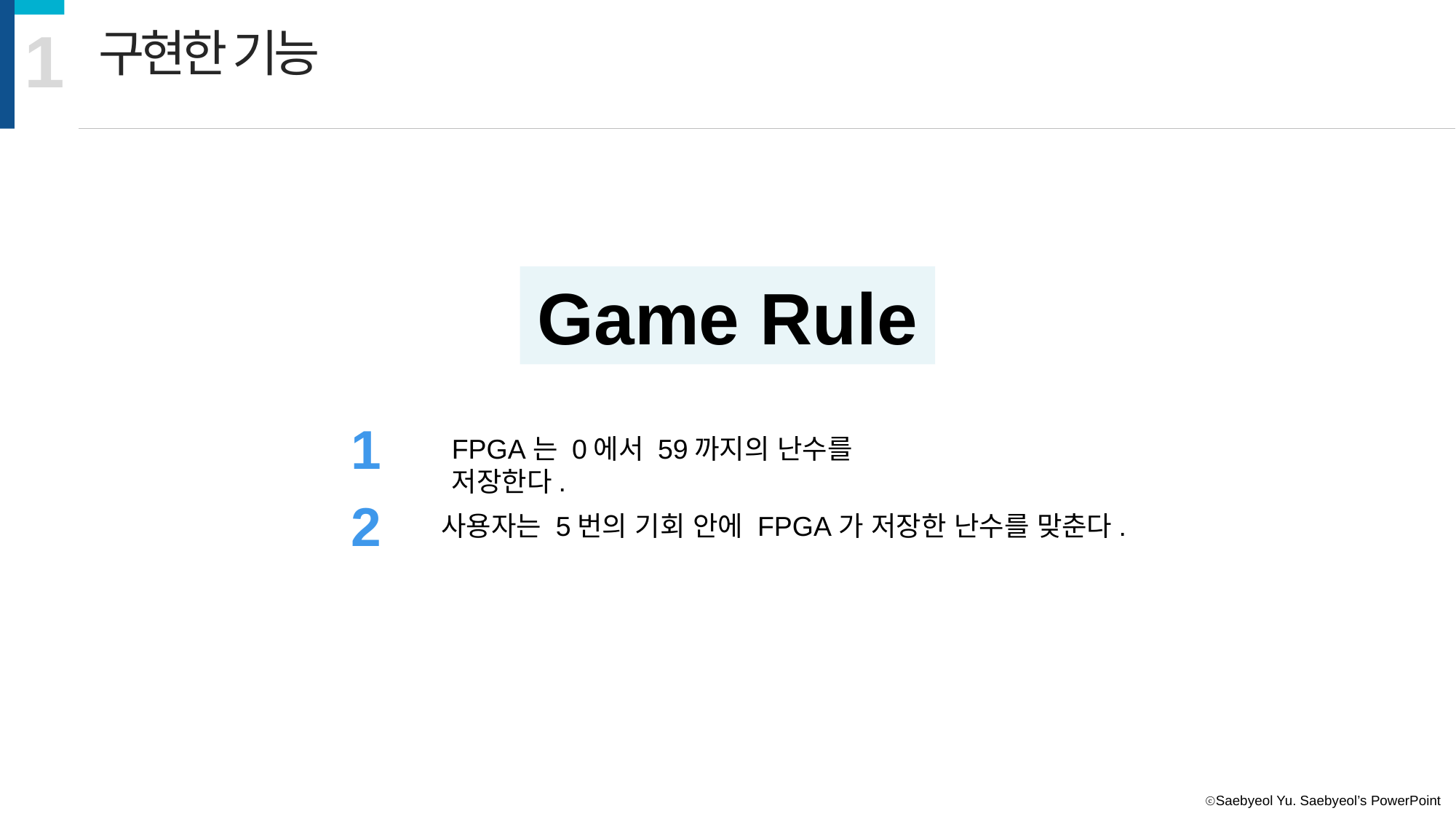

1
구현한 기능
Game Rule
1
FPGA는 0에서 59까지의 난수를 저장한다.
2
사용자는 5번의 기회 안에 FPGA가 저장한 난수를 맞춘다.